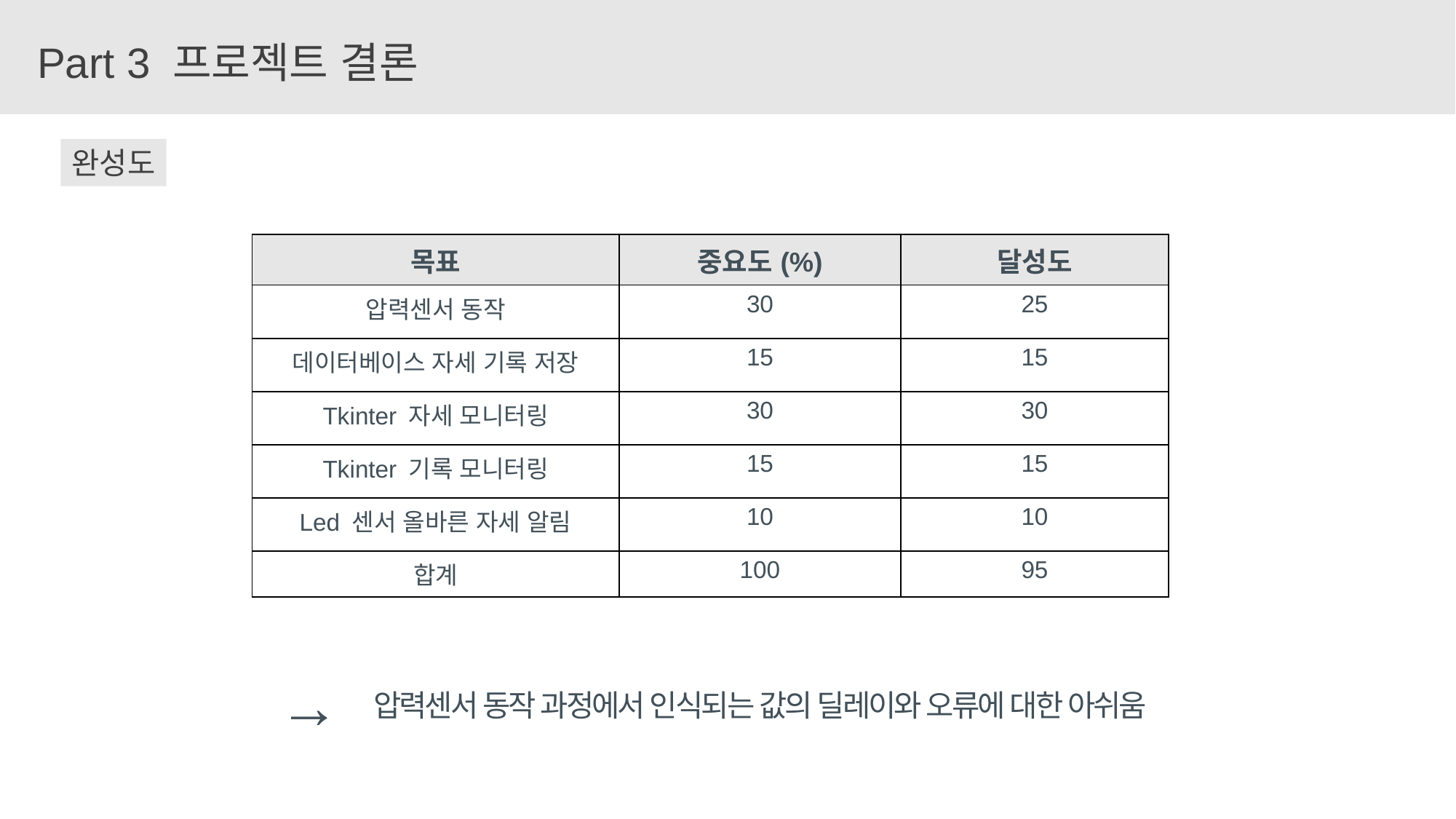

Part 3 프로젝트 결론
완성도
| 목표 | 중요도(%) | 달성도 |
| --- | --- | --- |
| 압력센서 동작 | 30 | 25 |
| 데이터베이스 자세 기록 저장 | 15 | 15 |
| Tkinter 자세 모니터링 | 30 | 30 |
| Tkinter 기록 모니터링 | 15 | 15 |
| Led 센서 올바른 자세 알림 | 10 | 10 |
| 합계 | 100 | 95 |
→
압력센서 동작 과정에서 인식되는 값의 딜레이와 오류에 대한 아쉬움